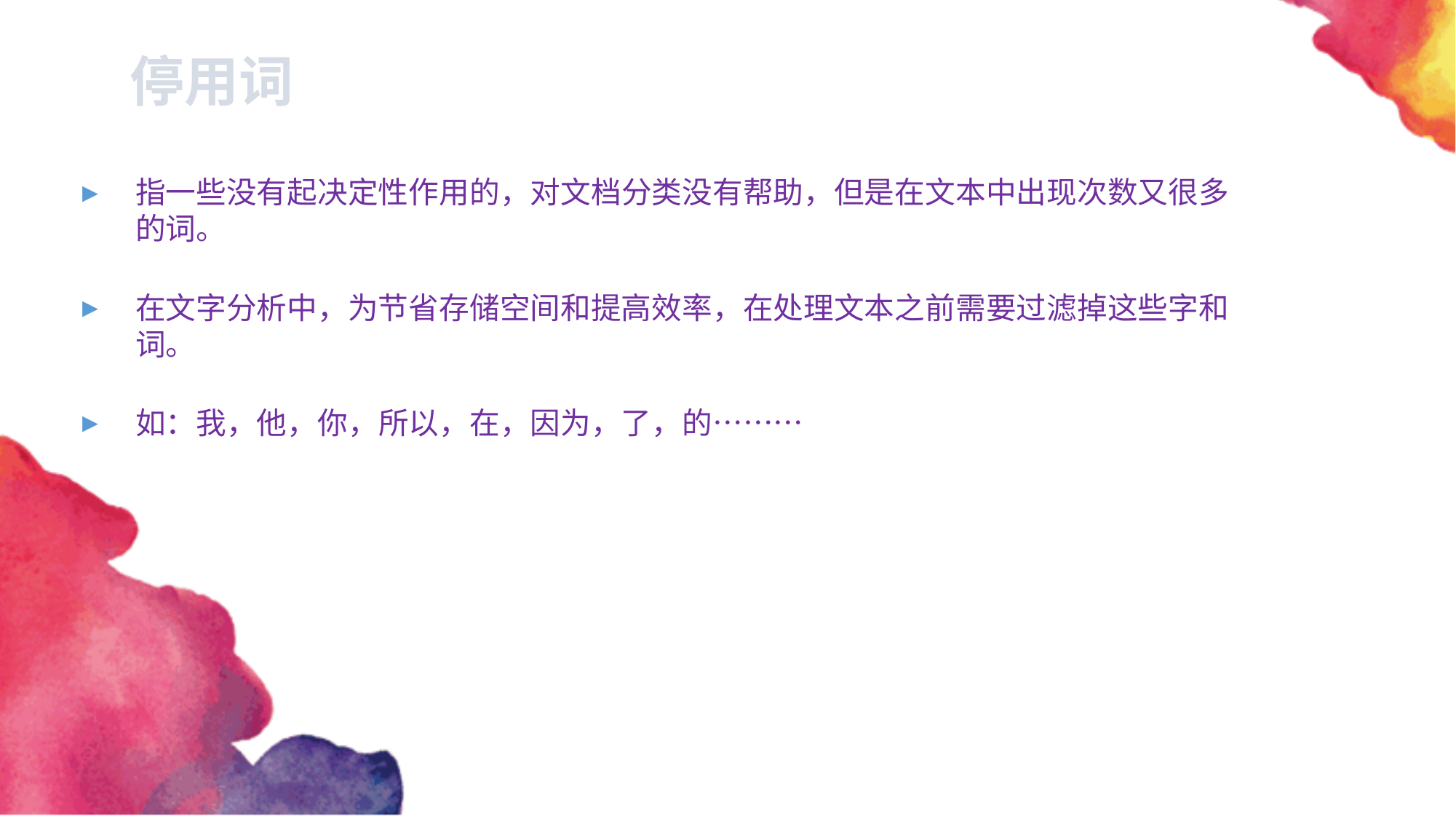

停用词
指一些没有起决定性作用的，对文档分类没有帮助，但是在文本中出现次数又很多的词。
在文字分析中，为节省存储空间和提高效率，在处理文本之前需要过滤掉这些字和词。
如：我，他，你，所以，在，因为，了，的………